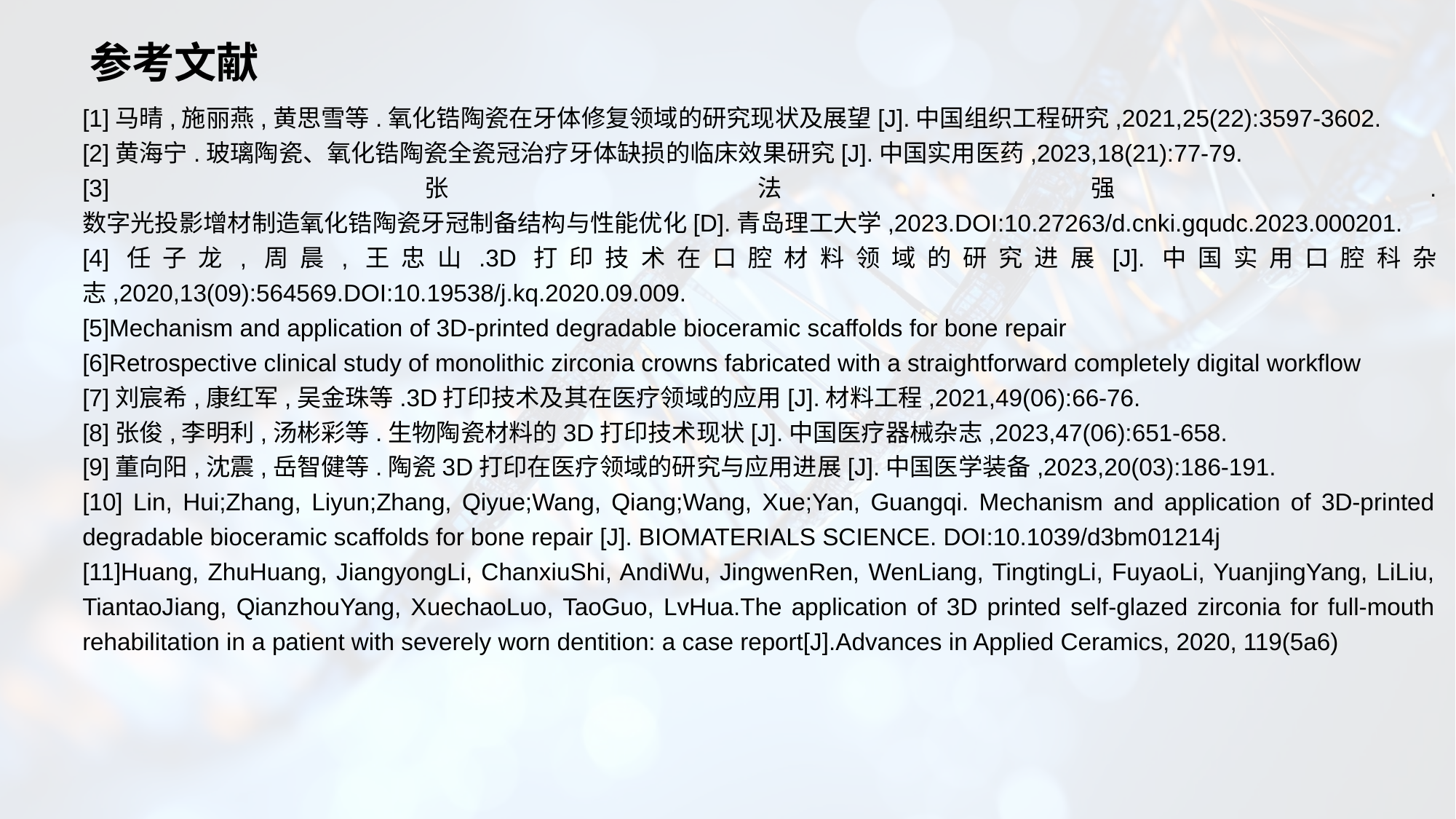

# 参考文献
[1]马晴,施丽燕,黄思雪等.氧化锆陶瓷在牙体修复领域的研究现状及展望[J].中国组织工程研究,2021,25(22):3597-3602.
[2]黄海宁.玻璃陶瓷、氧化锆陶瓷全瓷冠治疗牙体缺损的临床效果研究[J].中国实用医药,2023,18(21):77-79.
[3]张法强. 数字光投影增材制造氧化锆陶瓷牙冠制备结构与性能优化[D].青岛理工大学,2023.DOI:10.27263/d.cnki.gqudc.2023.000201.
[4]任子龙,周晨,王忠山.3D打印技术在口腔材料领域的研究进展[J].中国实用口腔科杂志,2020,13(09):564569.DOI:10.19538/j.kq.2020.09.009.
[5]Mechanism and application of 3D-printed degradable bioceramic scaffolds for bone repair
[6]Retrospective clinical study of monolithic zirconia crowns fabricated with a straightforward completely digital workflow
[7]刘宸希,康红军,吴金珠等.3D打印技术及其在医疗领域的应用[J].材料工程,2021,49(06):66-76.
[8]张俊,李明利,汤彬彩等.生物陶瓷材料的3D打印技术现状[J].中国医疗器械杂志,2023,47(06):651-658.
[9]董向阳,沈震,岳智健等.陶瓷3D打印在医疗领域的研究与应用进展[J].中国医学装备,2023,20(03):186-191.
[10] Lin, Hui;Zhang, Liyun;Zhang, Qiyue;Wang, Qiang;Wang, Xue;Yan, Guangqi. Mechanism and application of 3D-printed degradable bioceramic scaffolds for bone repair [J]. BIOMATERIALS SCIENCE. DOI:10.1039/d3bm01214j
[11]Huang, ZhuHuang, JiangyongLi, ChanxiuShi, AndiWu, JingwenRen, WenLiang, TingtingLi, FuyaoLi, YuanjingYang, LiLiu, TiantaoJiang, QianzhouYang, XuechaoLuo, TaoGuo, LvHua.The application of 3D printed self-glazed zirconia for full-mouth rehabilitation in a patient with severely worn dentition: a case report[J].Advances in Applied Ceramics, 2020, 119(5a6)